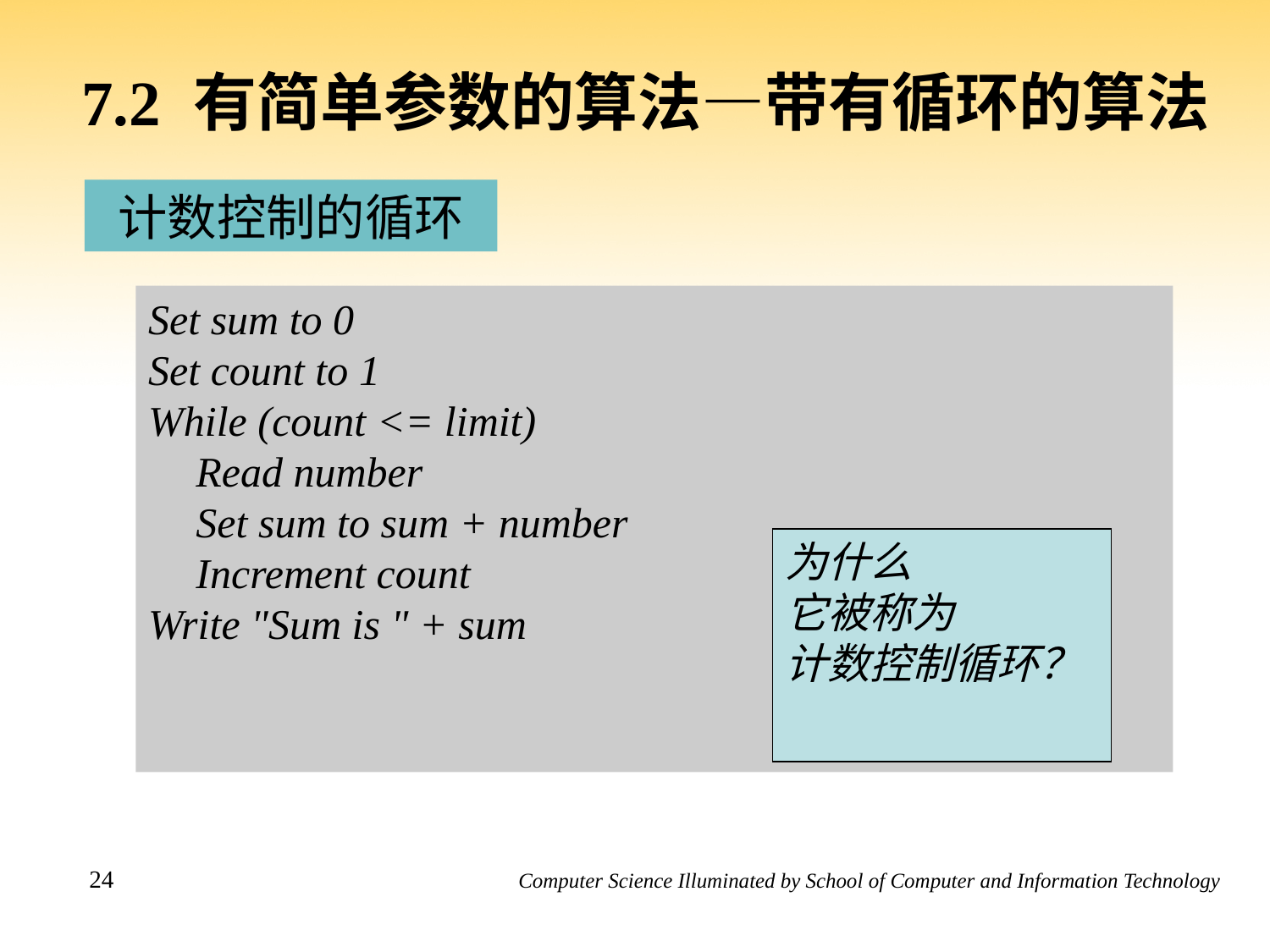

# 7.2 有简单参数的算法—带有循环的算法
计数控制的循环

Set sum to 0
Set count to 1
While (count <= limit)
	Read number
	Set sum to sum + number
	Increment count
Write "Sum is " + sum

为什么
它被称为
计数控制循环？

24